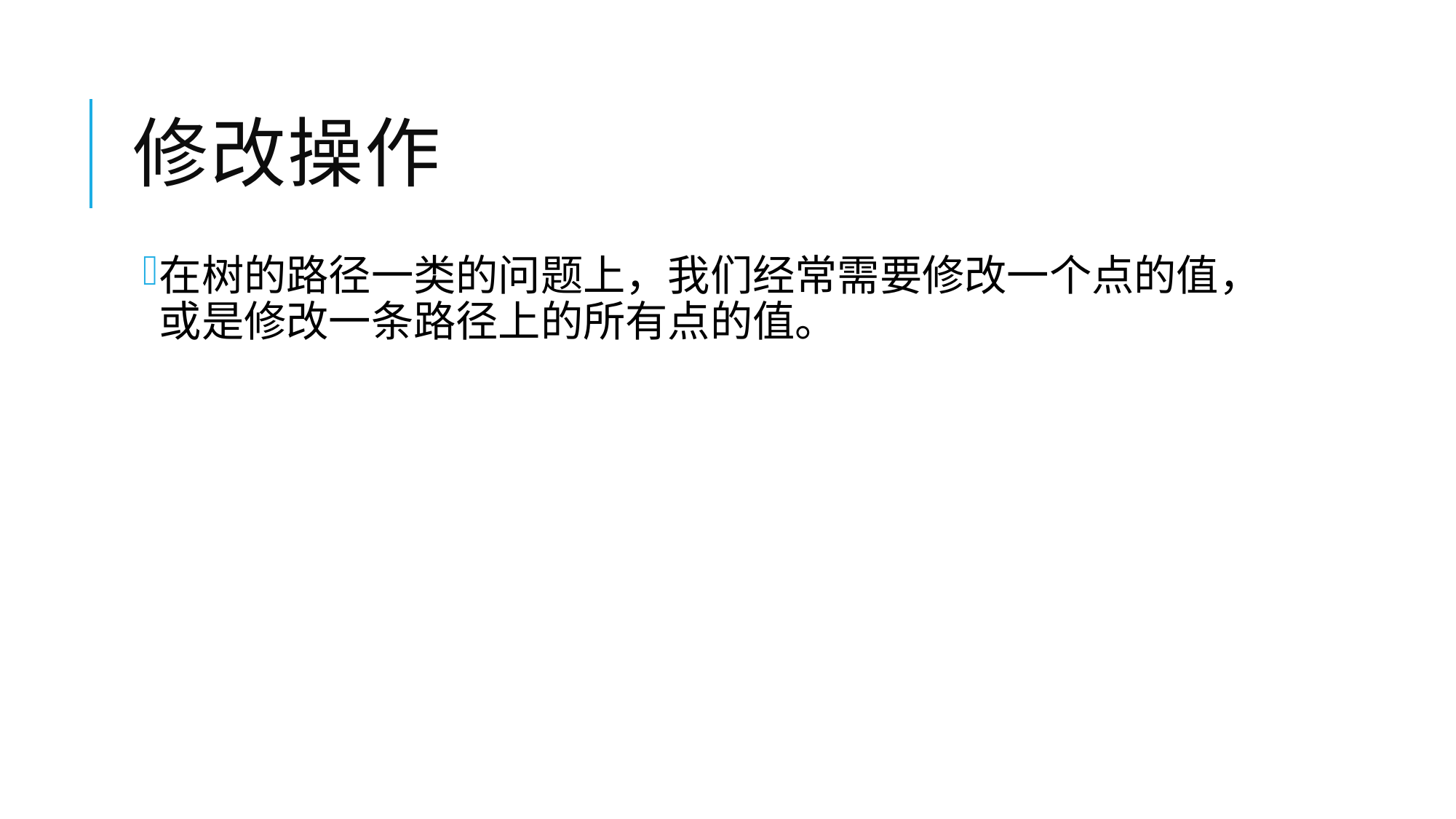

# 修改操作
在树的路径一类的问题上，我们经常需要修改一个点的值，或是修改一条路径上的所有点的值。